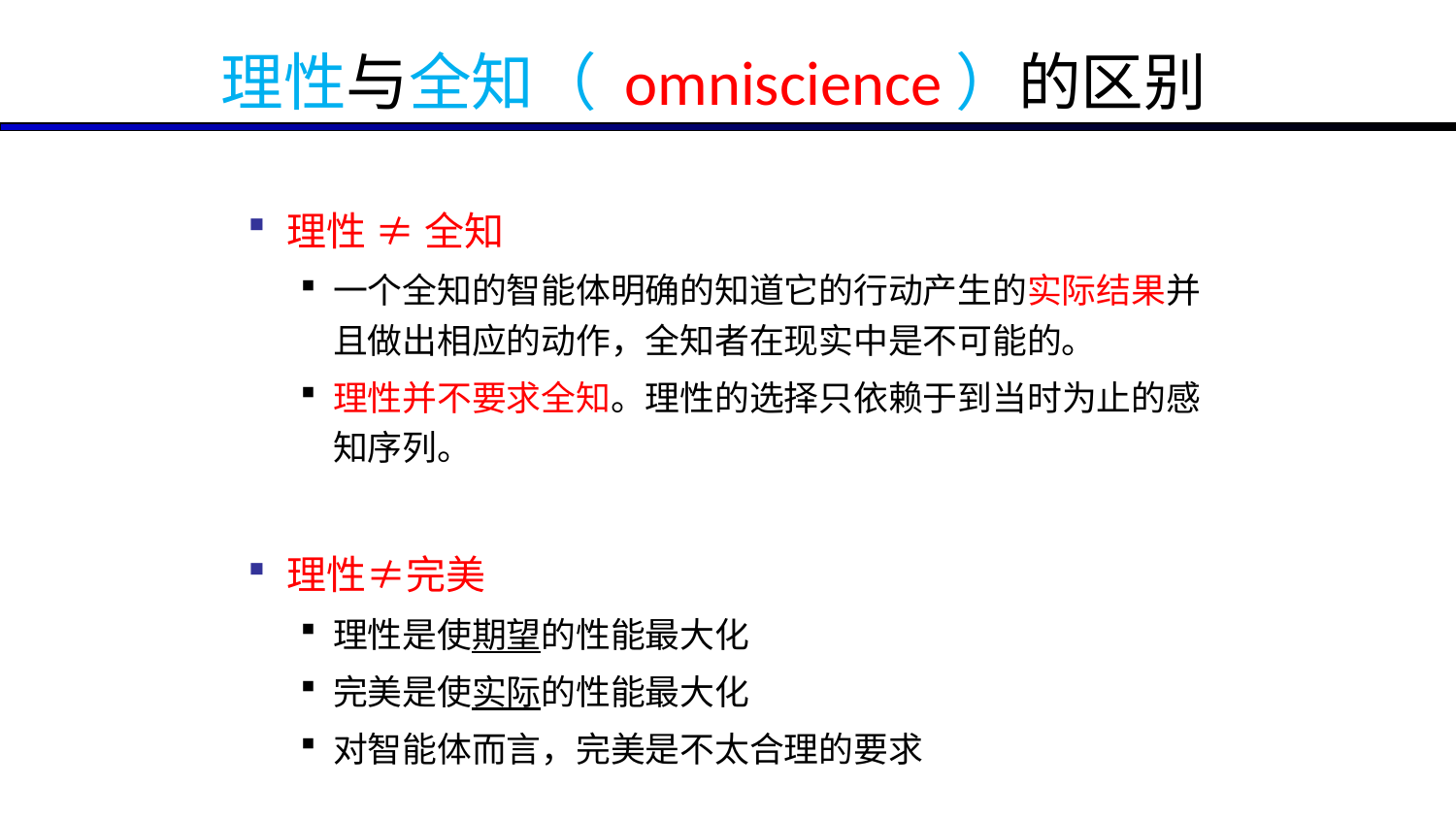

# 理性与全知（ omniscience）的区别
理性 ≠ 全知
一个全知的智能体明确的知道它的行动产生的实际结果并且做出相应的动作，全知者在现实中是不可能的。
理性并不要求全知。理性的选择只依赖于到当时为止的感知序列。

理性≠完美
理性是使期望的性能最大化
完美是使实际的性能最大化
对智能体而言，完美是不太合理的要求